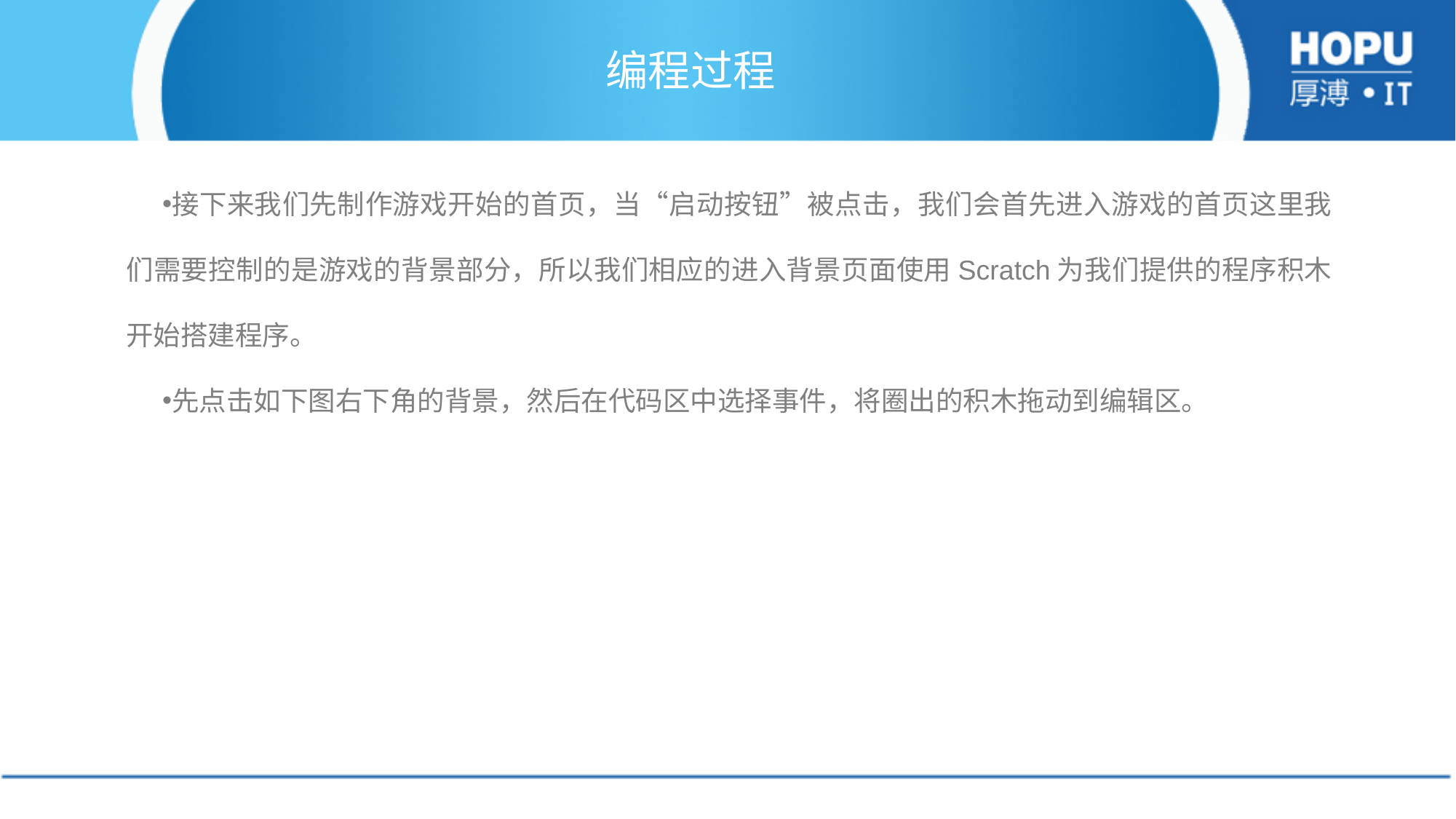

# 编程过程
接下来我们先制作游戏开始的首页，当“启动按钮”被点击，我们会首先进入游戏的首页这里我们需要控制的是游戏的背景部分，所以我们相应的进入背景页面使用Scratch为我们提供的程序积木开始搭建程序。
先点击如下图右下角的背景，然后在代码区中选择事件，将圈出的积木拖动到编辑区。